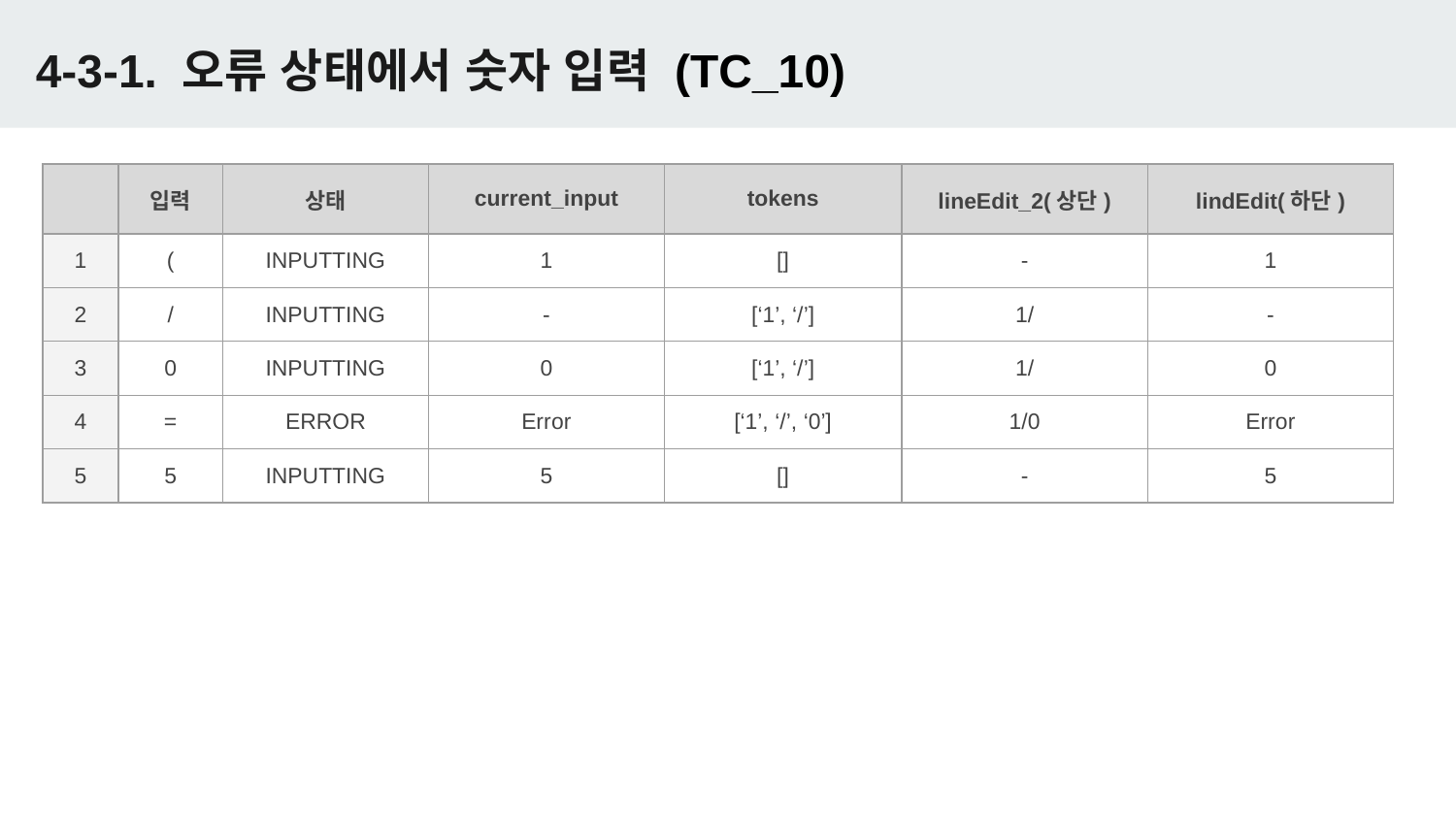

# 4-3-1. 오류 상태에서 숫자 입력 (TC_10)
|  | 입력 | 상태 | current\_input | tokens | lineEdit\_2(상단) | lindEdit(하단) |
| --- | --- | --- | --- | --- | --- | --- |
| 1 | ( | INPUTTING | 1 | [] | - | 1 |
| 2 | / | INPUTTING | - | [‘1’, ‘/’] | 1/ | - |
| 3 | 0 | INPUTTING | 0 | [‘1’, ‘/’] | 1/ | 0 |
| 4 | = | ERROR | Error | [‘1’, ‘/’, ‘0’] | 1/0 | Error |
| 5 | 5 | INPUTTING | 5 | [] | - | 5 |